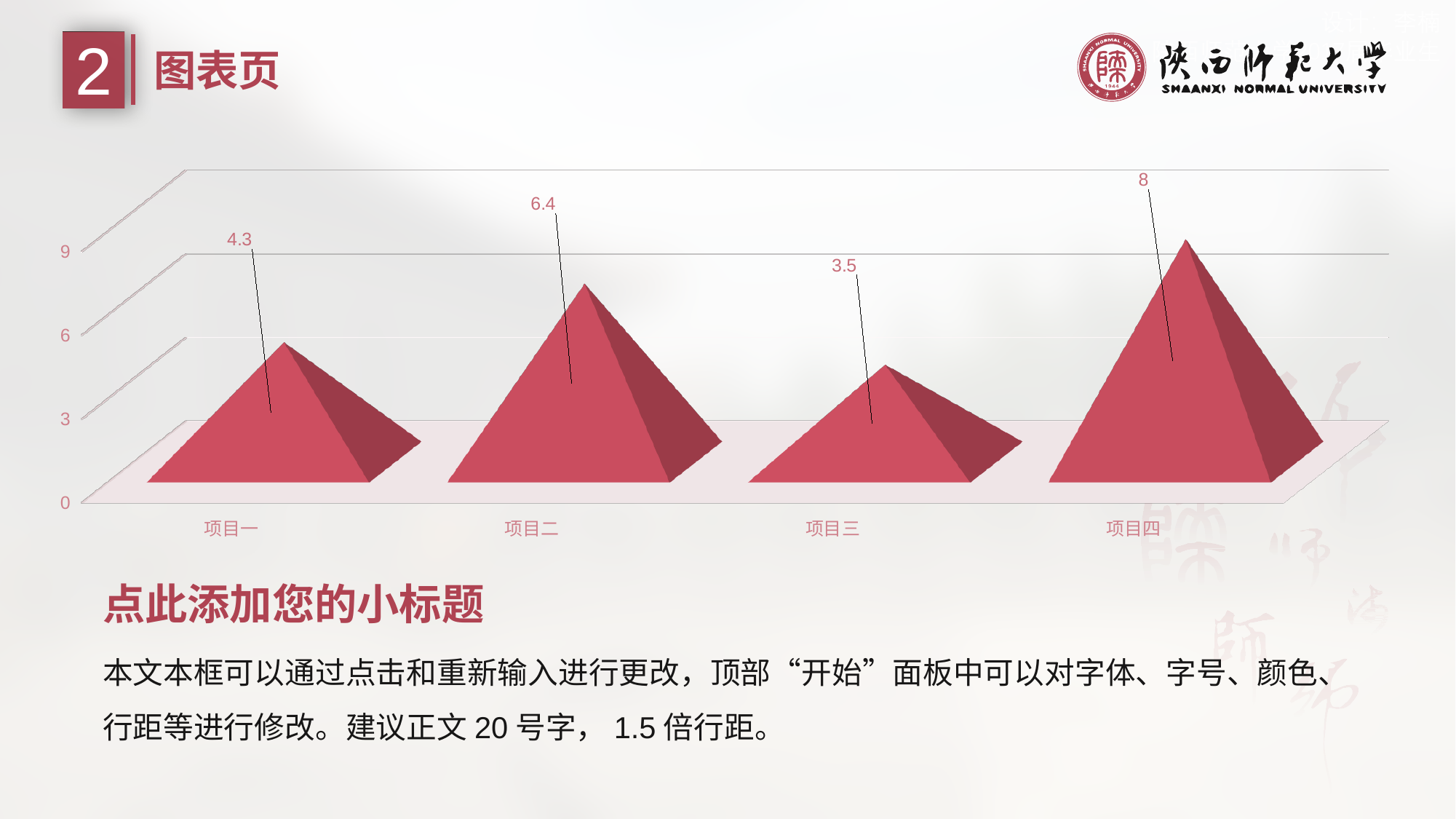

2
图表页

[unsupported chart]

点此添加您的小标题
本文本框可以通过点击和重新输入进行更改，顶部“开始”面板中可以对字体、字号、颜色、行距等进行修改。建议正文20号字，1.5倍行距。